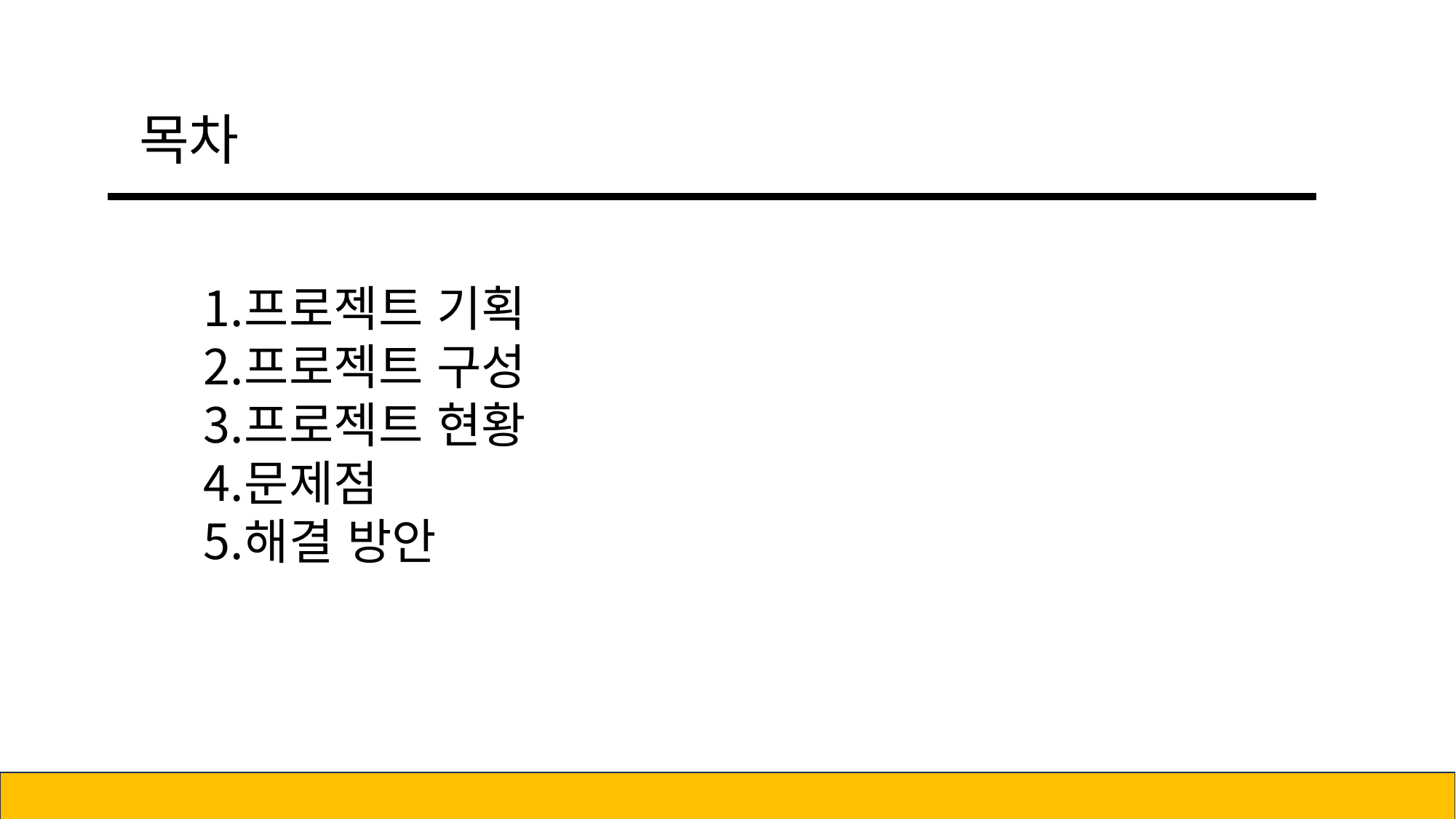

목차
프로젝트 기획
프로젝트 구성
프로젝트 현황
문제점
해결 방안